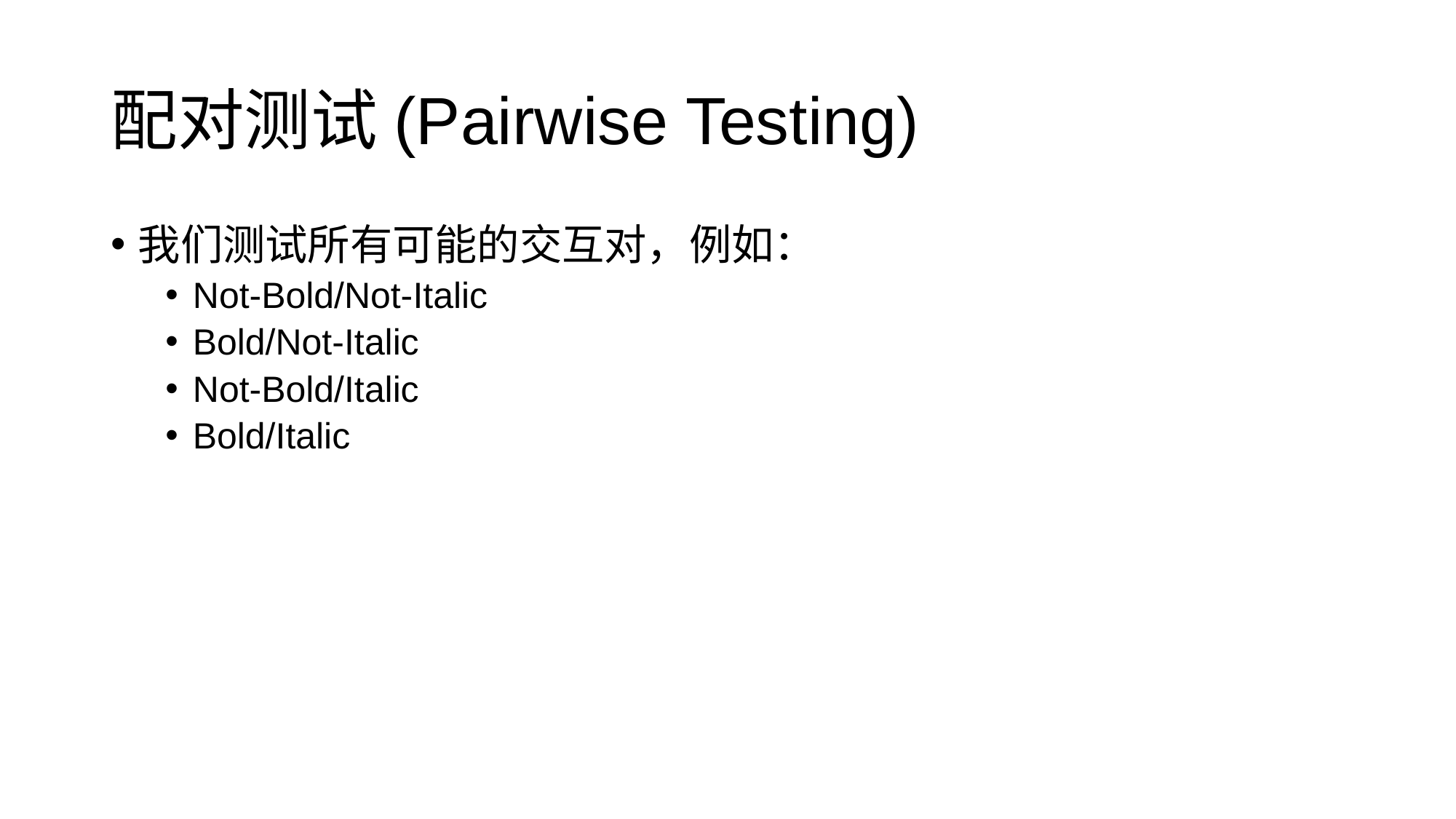

# 配对测试(Pairwise Testing)
我们测试所有可能的交互对，例如：
Not-Bold/Not-Italic
Bold/Not-Italic
Not-Bold/Italic
Bold/Italic